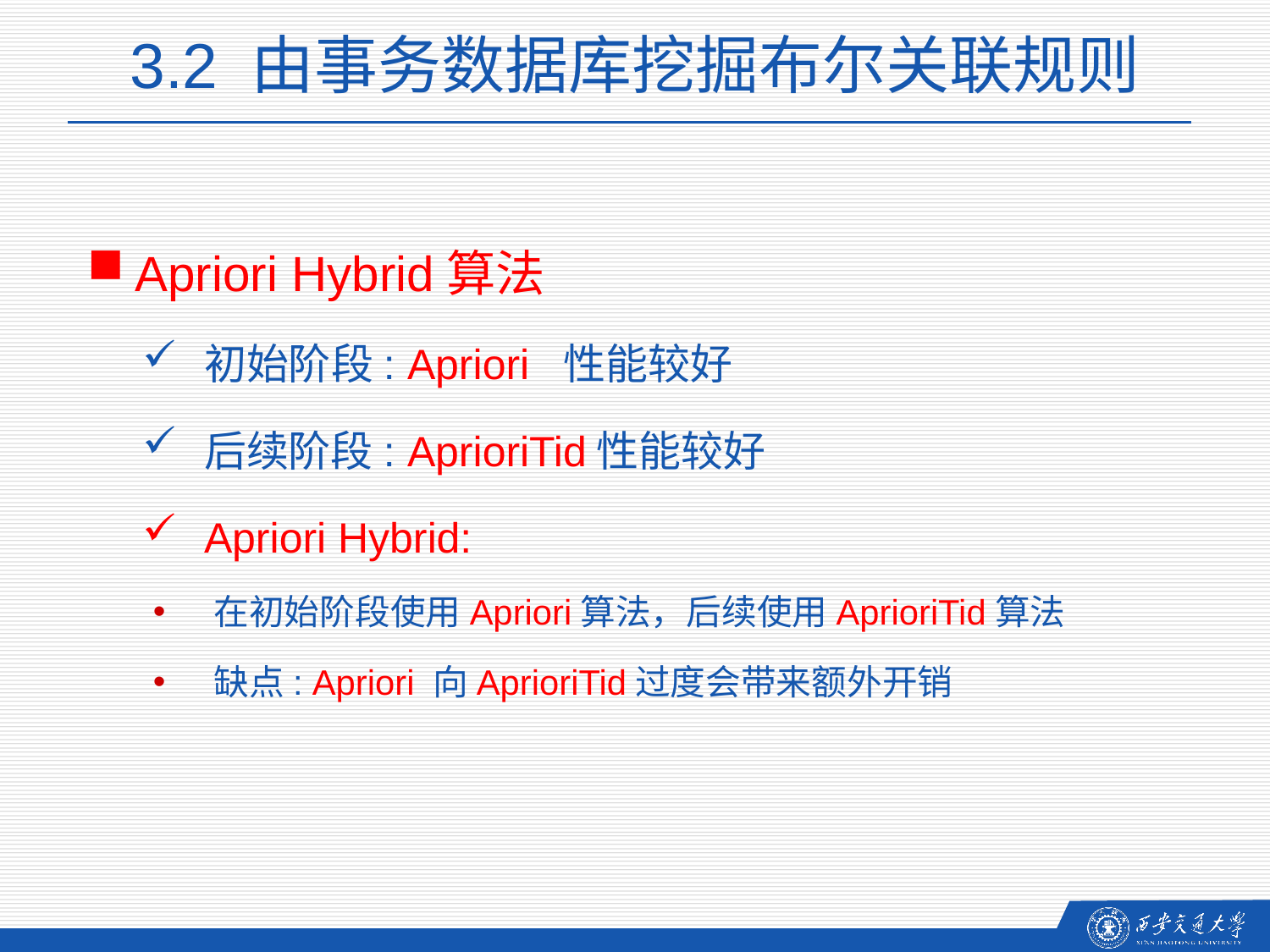

3.2 由事务数据库挖掘布尔关联规则
Apriori Hybrid算法
初始阶段: Apriori  性能较好
后续阶段: AprioriTid性能较好
Apriori Hybrid:
在初始阶段使用Apriori算法，后续使用AprioriTid算法
缺点: Apriori 向AprioriTid过度会带来额外开销